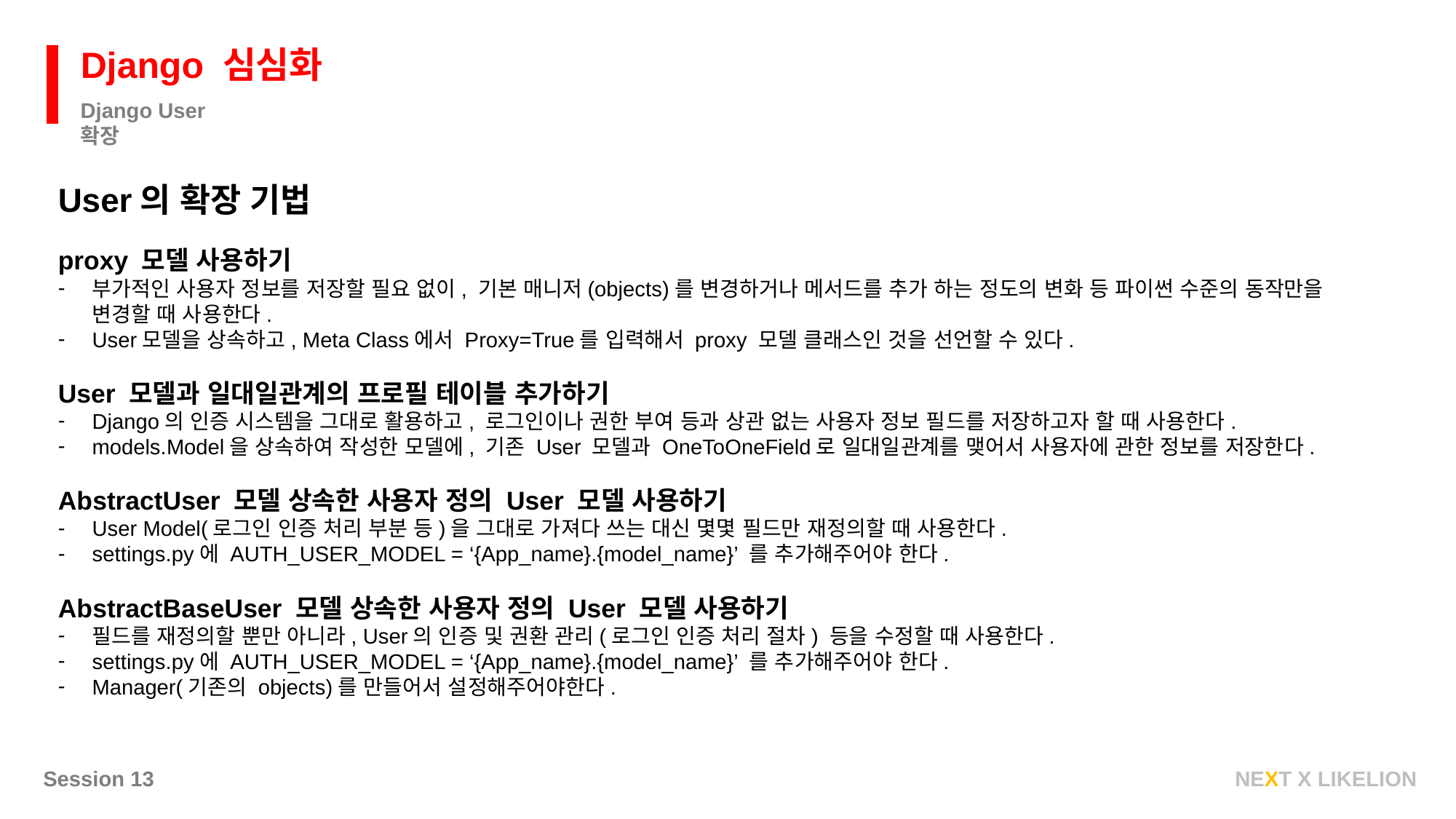

Django 심심화

Django User 확장
User의 확장 기법

proxy 모델 사용하기
부가적인 사용자 정보를 저장할 필요 없이, 기본 매니저(objects)를 변경하거나 메서드를 추가 하는 정도의 변화 등 파이썬 수준의 동작만을 변경할 때 사용한다.
User모델을 상속하고, Meta Class에서 Proxy=True를 입력해서 proxy 모델 클래스인 것을 선언할 수 있다.

User 모델과 일대일관계의 프로필 테이블 추가하기
Django의 인증 시스템을 그대로 활용하고, 로그인이나 권한 부여 등과 상관 없는 사용자 정보 필드를 저장하고자 할 때 사용한다.
models.Model을 상속하여 작성한 모델에, 기존 User 모델과 OneToOneField로 일대일관계를 맺어서 사용자에 관한 정보를 저장한다.

AbstractUser 모델 상속한 사용자 정의 User 모델 사용하기
User Model(로그인 인증 처리 부분 등)을 그대로 가져다 쓰는 대신 몇몇 필드만 재정의할 때 사용한다.
settings.py에 AUTH_USER_MODEL = ‘{App_name}.{model_name}’ 를 추가해주어야 한다.

AbstractBaseUser 모델 상속한 사용자 정의 User 모델 사용하기
필드를 재정의할 뿐만 아니라, User의 인증 및 권환 관리(로그인 인증 처리 절차) 등을 수정할 때 사용한다.
settings.py에 AUTH_USER_MODEL = ‘{App_name}.{model_name}’ 를 추가해주어야 한다.
Manager(기존의 objects)를 만들어서 설정해주어야한다.

Session 13
NEXT X LIKELION